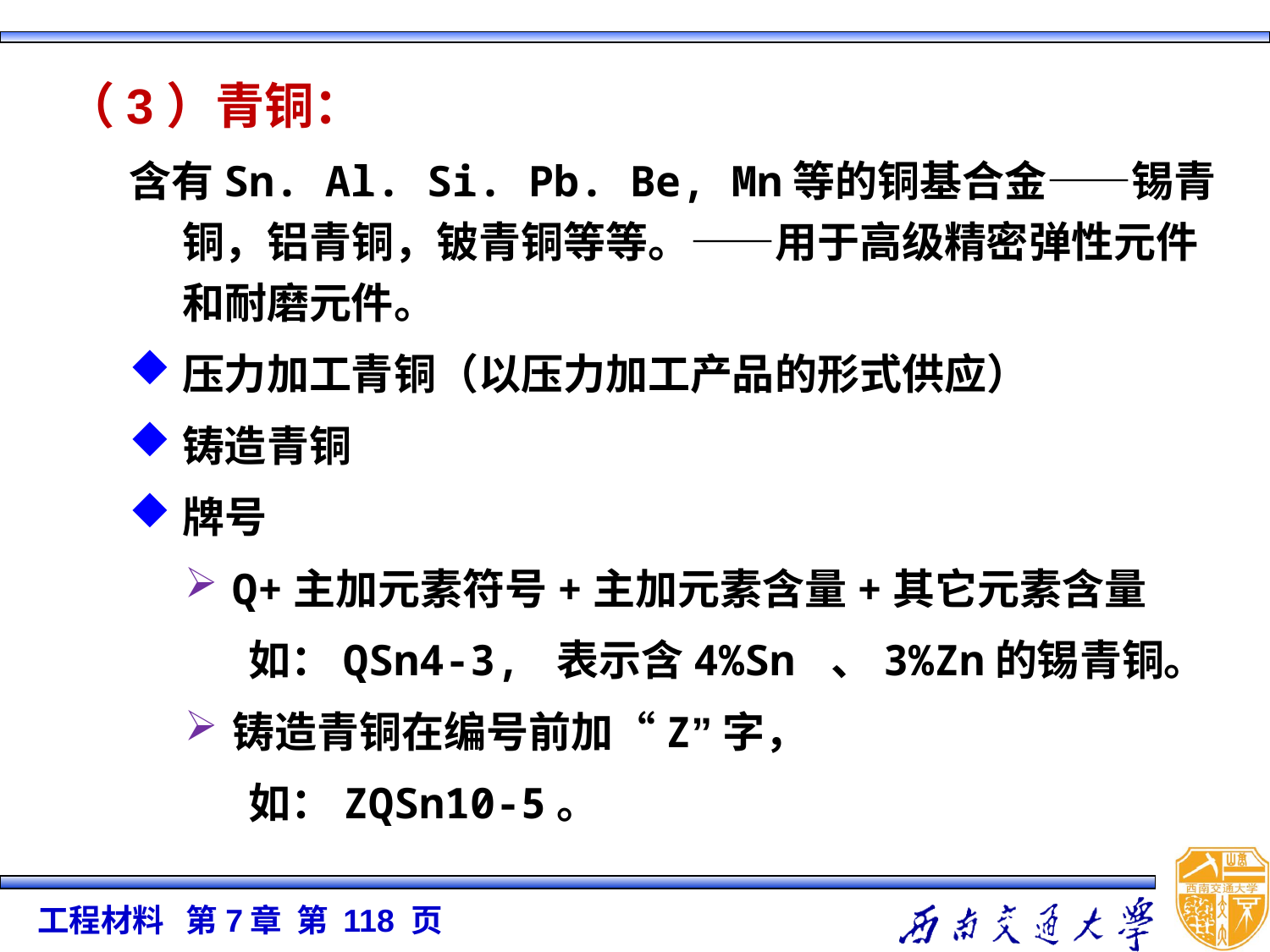

（3）青铜：
含有Sn. Al. Si. Pb. Be, Mn等的铜基合金——锡青铜，铝青铜，铍青铜等等。——用于高级精密弹性元件和耐磨元件。
压力加工青铜（以压力加工产品的形式供应）
铸造青铜
牌号
Q+主加元素符号+主加元素含量+其它元素含量
如：QSn4-3, 表示含4%Sn 、3%Zn的锡青铜。
铸造青铜在编号前加“Z”字，
如：ZQSn10-5。